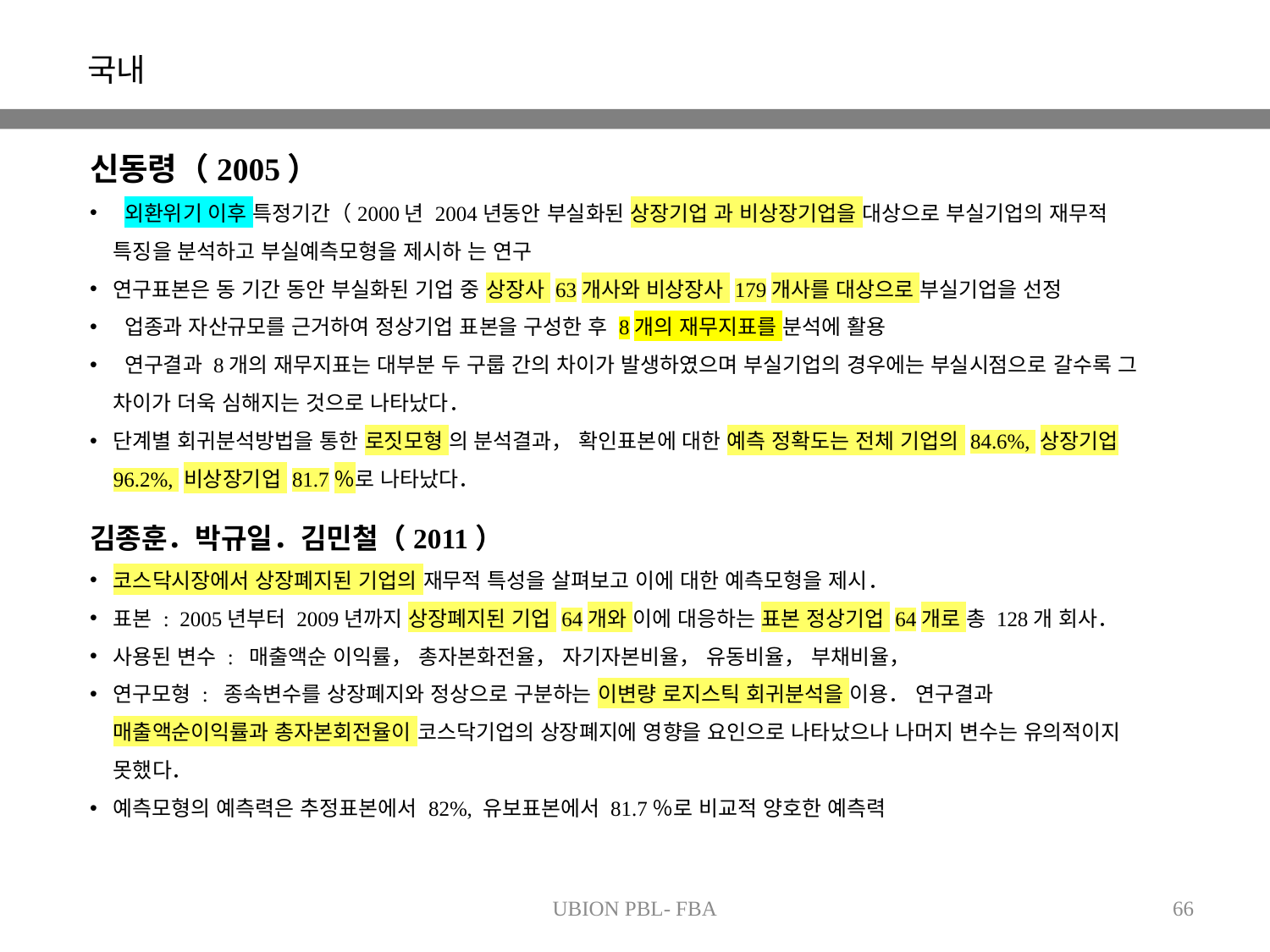

국내

신동령（2005）
 외환위기 이후 특정기간（2000년 2004년동안 부실화된 상장기업 과 비상장기업을 대상으로 부실기업의 재무적 특징을 분석하고 부실예측모형을 제시하 는 연구
연구표본은 동 기간 동안 부실화된 기업 중 상장사 63개사와 비상장사 179개사를 대상으로 부실기업을 선정
 업종과 자산규모를 근거하여 정상기업 표본을 구성한 후 8개의 재무지표를 분석에 활용
 연구결과 8개의 재무지표는 대부분 두 구룹 간의 차이가 발생하였으며 부실기업의 경우에는 부실시점으로 갈수록 그 차이가 더욱 심해지는 것으로 나타났다．
단계별 회귀분석방법을 통한 로짓모형 의 분석결과， 확인표본에 대한 예측 정확도는 전체 기업의 84.6%, 상장기업 96.2%, 비상장기업 81.7％로 나타났다．

김종훈．박규일．김민철（2011）
코스닥시장에서 상장폐지된 기업의 재무적 특성을 살펴보고 이에 대한 예측모형을 제시．
표본 :  2005년부터 2009년까지 상장폐지된 기업 64개와 이에 대응하는 표본 정상기업 64개로 총 128개 회사．
사용된 변수 :  매출액순 이익률， 총자본화전율， 자기자본비율， 유동비율， 부채비율，
연구모형 :  종속변수를 상장폐지와 정상으로 구분하는 이변량 로지스틱 회귀분석을 이용． 연구결과 매출액순이익률과 총자본회전율이 코스닥기업의 상장폐지에 영향을 요인으로 나타났으나 나머지 변수는 유의적이지 못했다．
예측모형의 예측력은 추정표본에서 82%, 유보표본에서 81.7％로 비교적 양호한 예측력
UBION PBL- FBA
66